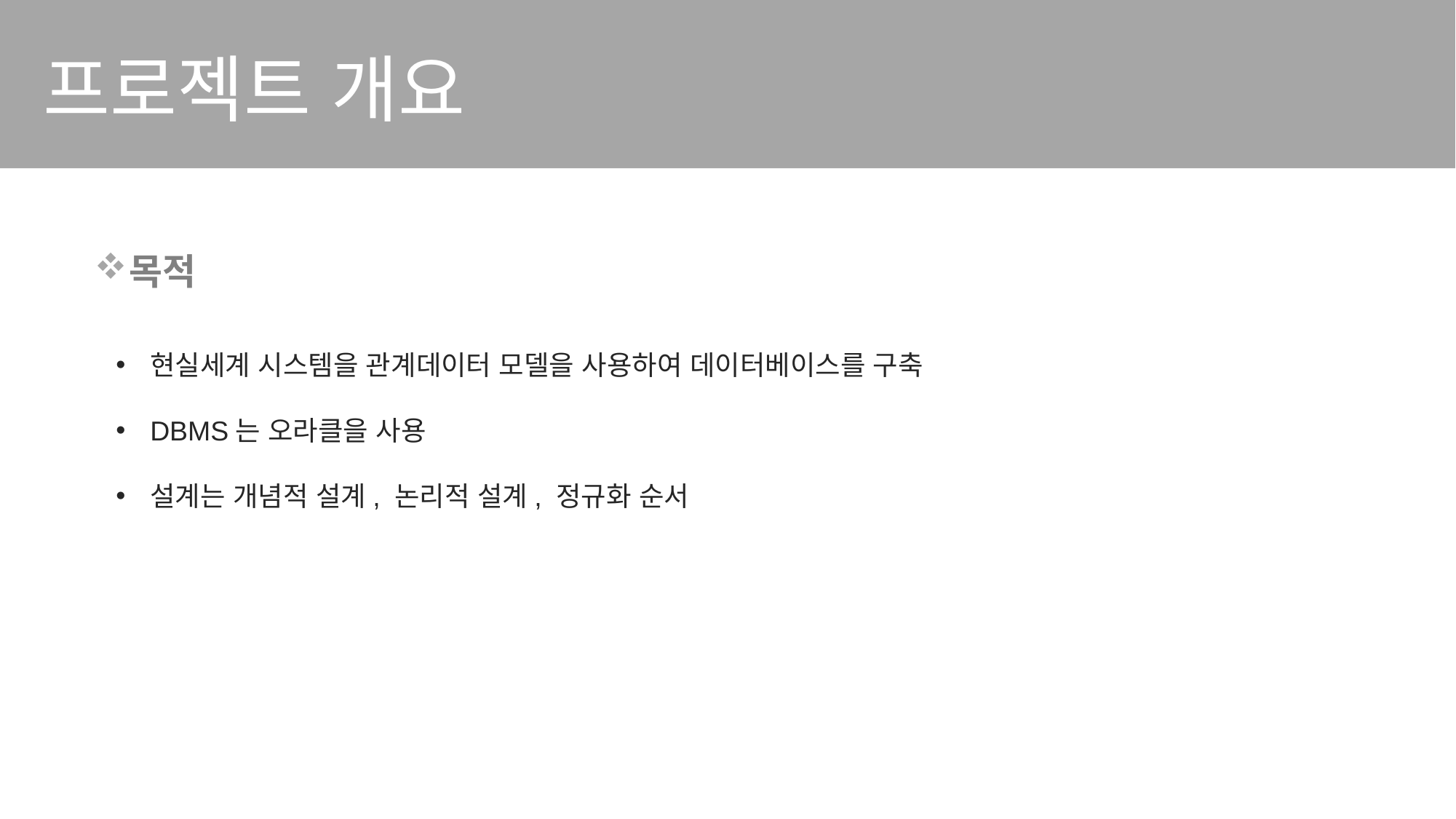

프로젝트 개요
목적
현실세계 시스템을 관계데이터 모델을 사용하여 데이터베이스를 구축
DBMS는 오라클을 사용
설계는 개념적 설계, 논리적 설계, 정규화 순서